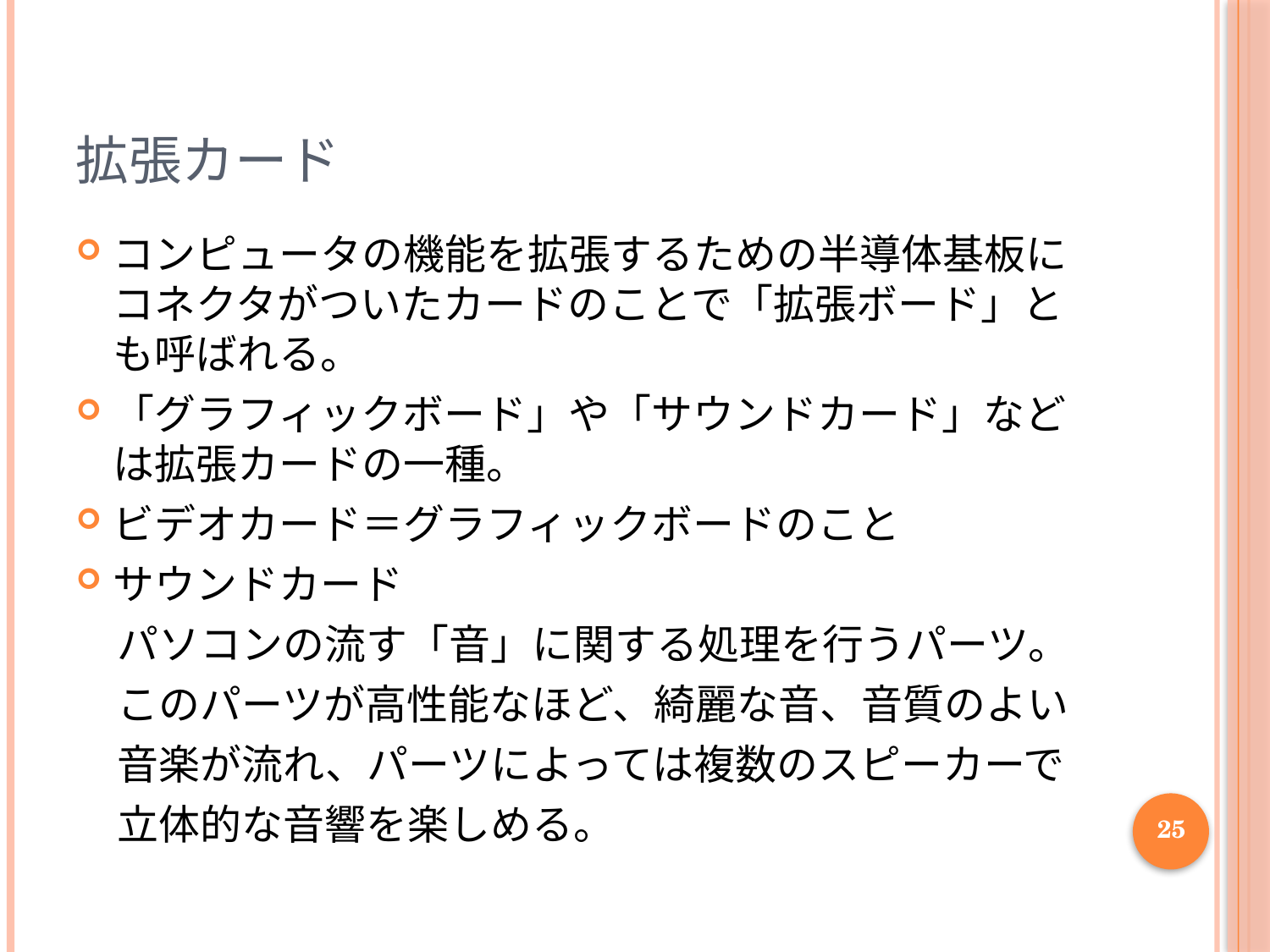

# 拡張カード
コンピュータの機能を拡張するための半導体基板にコネクタがついたカードのことで「拡張ボード」とも呼ばれる。
「グラフィックボード」や「サウンドカード」などは拡張カードの一種。
ビデオカード＝グラフィックボードのこと
サウンドカード
　パソコンの流す「音」に関する処理を行うパーツ。
　このパーツが高性能なほど、綺麗な音、音質のよい
　音楽が流れ、パーツによっては複数のスピーカーで
　立体的な音響を楽しめる。
25